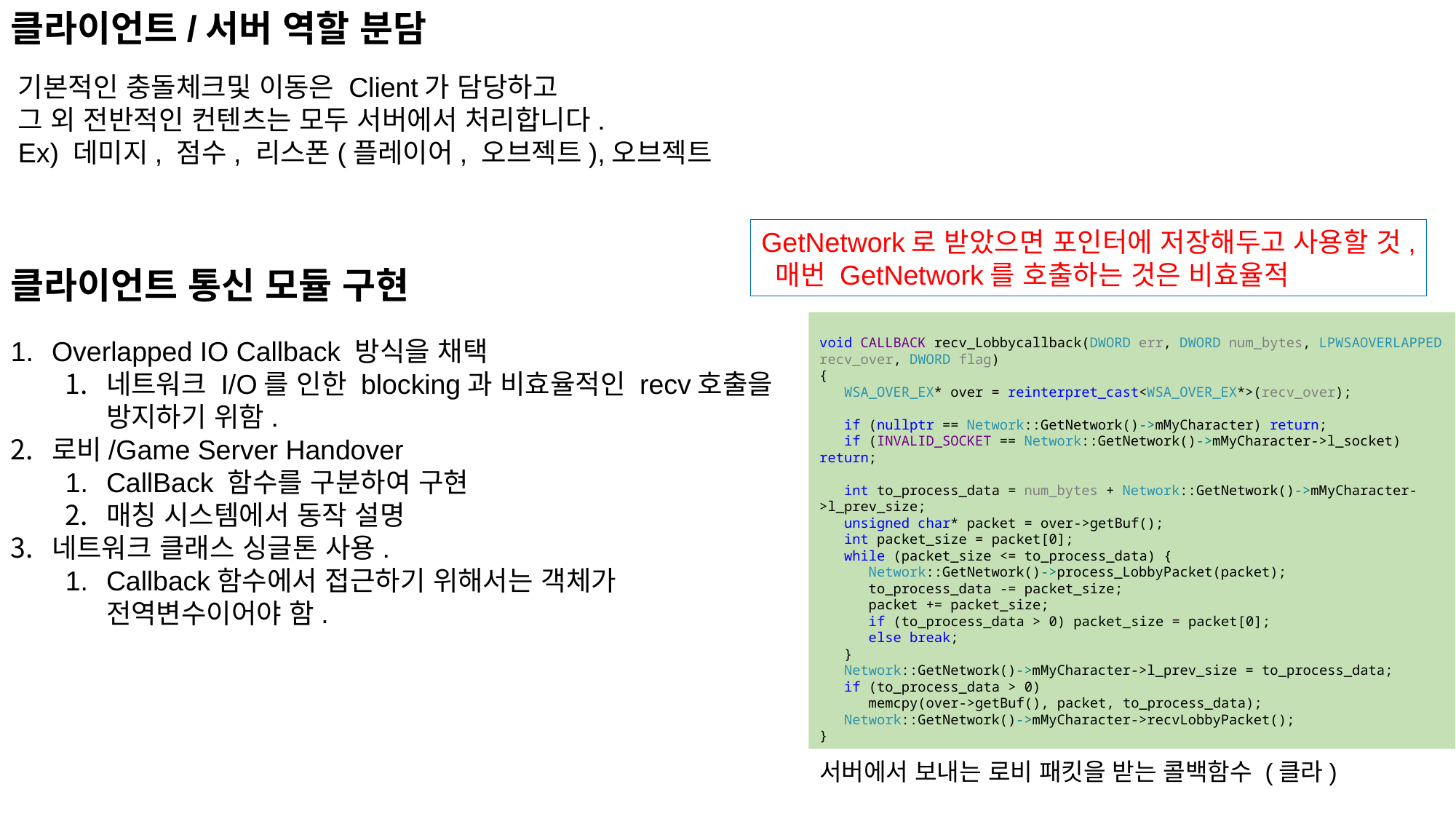

클라이언트/서버 역할 분담
기본적인 충돌체크및 이동은 Client가 담당하고
그 외 전반적인 컨텐츠는 모두 서버에서 처리합니다.
Ex) 데미지, 점수, 리스폰(플레이어, 오브젝트),오브젝트
GetNetwork로 받았으면 포인터에 저장해두고 사용할 것,
 매번 GetNetwork를 호출하는 것은 비효율적
클라이언트 통신 모듈 구현

void CALLBACK recv_Lobbycallback(DWORD err, DWORD num_bytes, LPWSAOVERLAPPED recv_over, DWORD flag)
{
   WSA_OVER_EX* over = reinterpret_cast<WSA_OVER_EX*>(recv_over);

   if (nullptr == Network::GetNetwork()->mMyCharacter) return;
   if (INVALID_SOCKET == Network::GetNetwork()->mMyCharacter->l_socket) return;

   int to_process_data = num_bytes + Network::GetNetwork()->mMyCharacter->l_prev_size;
   unsigned char* packet = over->getBuf();
   int packet_size = packet[0];
   while (packet_size <= to_process_data) {
      Network::GetNetwork()->process_LobbyPacket(packet);
      to_process_data -= packet_size;
      packet += packet_size;
      if (to_process_data > 0) packet_size = packet[0];
      else break;
   }
   Network::GetNetwork()->mMyCharacter->l_prev_size = to_process_data;
   if (to_process_data > 0)
      memcpy(over->getBuf(), packet, to_process_data);
   Network::GetNetwork()->mMyCharacter->recvLobbyPacket();
}
Overlapped IO Callback 방식을 채택
네트워크 I/O를 인한 blocking과 비효율적인 recv호출을 방지하기 위함.
로비/Game Server Handover
CallBack 함수를 구분하여 구현
매칭 시스템에서 동작 설명
네트워크 클래스 싱글톤 사용.
Callback함수에서 접근하기 위해서는 객체가 전역변수이어야 함.
서버에서 보내는 로비 패킷을 받는 콜백함수 (클라)